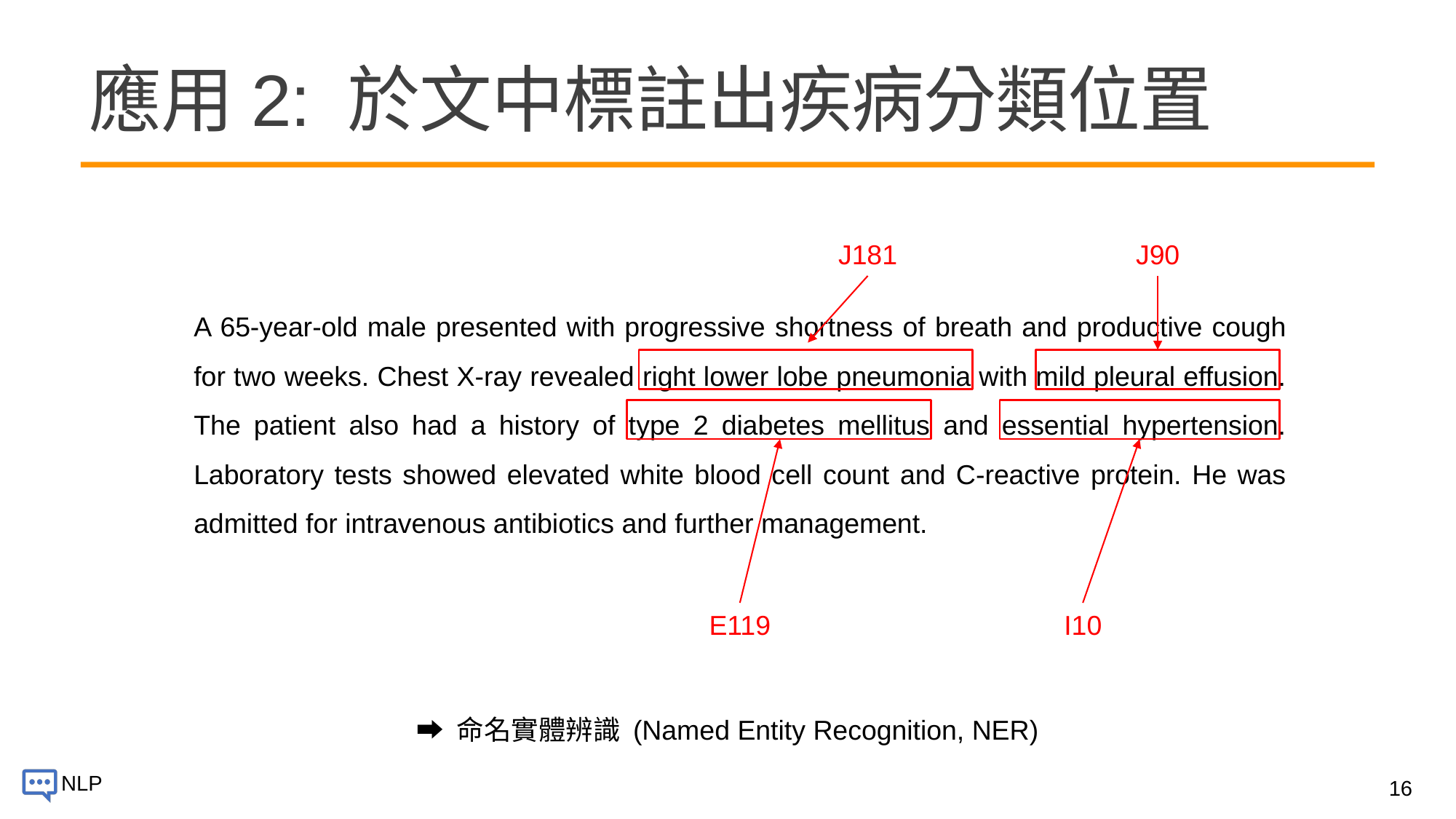

# 應用2: 於文中標註出疾病分類位置
J181
J90
A 65-year-old male presented with progressive shortness of breath and productive cough for two weeks. Chest X-ray revealed right lower lobe pneumonia with mild pleural effusion. The patient also had a history of type 2 diabetes mellitus and essential hypertension. Laboratory tests showed elevated white blood cell count and C-reactive protein. He was admitted for intravenous antibiotics and further management.

E119
I10
➡️ 命名實體辨識 (Named Entity Recognition, NER)
16